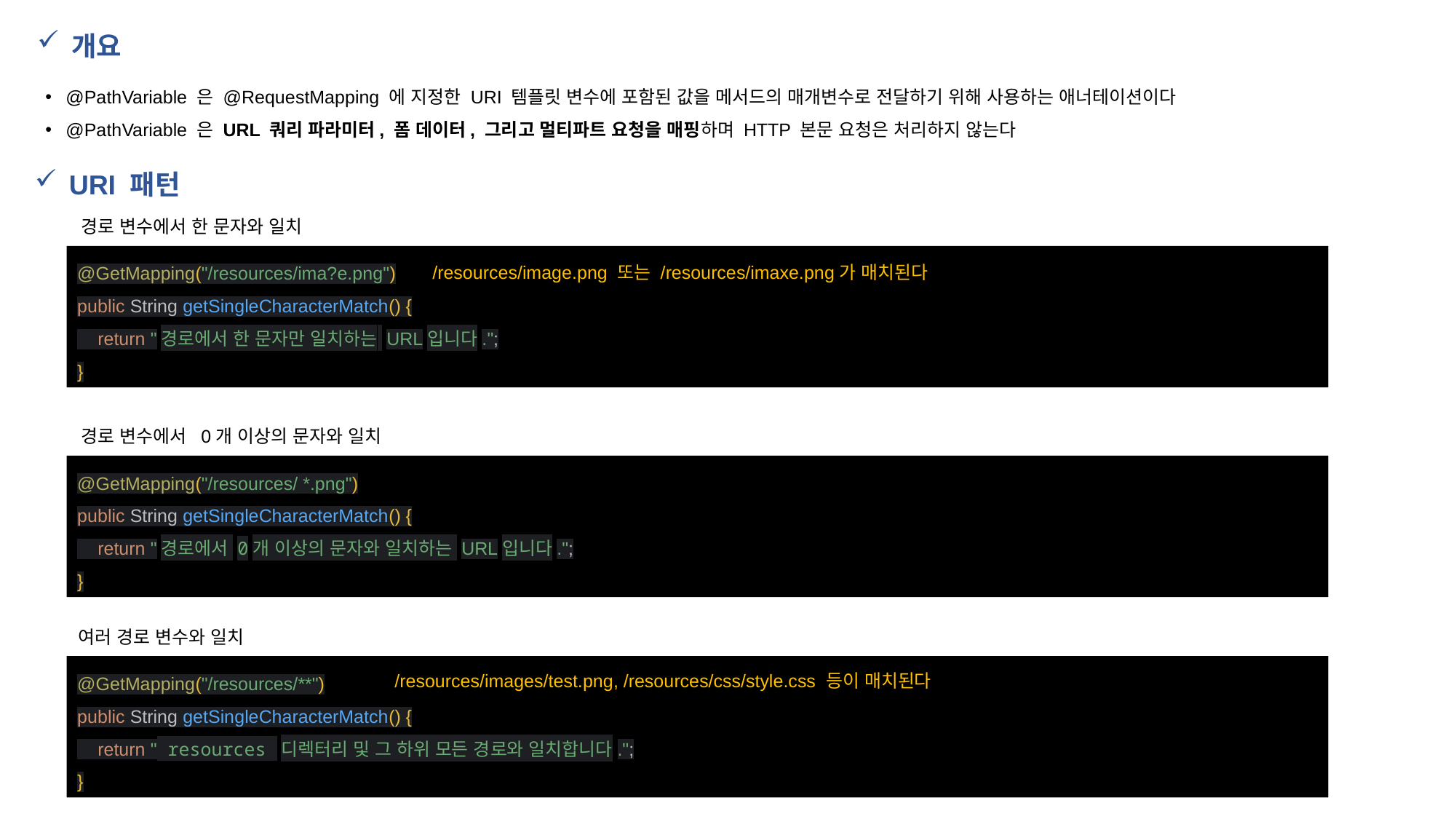

개요
@PathVariable 은 @RequestMapping 에 지정한 URI 템플릿 변수에 포함된 값을 메서드의 매개변수로 전달하기 위해 사용하는 애너테이션이다
@PathVariable 은 URL 쿼리 파라미터, 폼 데이터, 그리고 멀티파트 요청을 매핑하며 HTTP 본문 요청은 처리하지 않는다
URI 패턴
경로 변수에서 한 문자와 일치
@GetMapping("/resources/ima?e.png")
public String getSingleCharacterMatch() {
    return "경로에서 한 문자만 일치하는 URL입니다.";
}
/resources/image.png 또는 /resources/imaxe.png가 매치된다
경로 변수에서  0개 이상의 문자와 일치
@GetMapping("/resources/ *.png")
public String getSingleCharacterMatch() {
    return "경로에서 0개 이상의 문자와 일치하는 URL입니다.";
}
/resources/a.png, /resources/testfile.png 등이 매치된다
여러 경로 변수와 일치
@GetMapping("/resources/**")
public String getSingleCharacterMatch() {
    return " resources 디렉터리 및 그 하위 모든 경로와 일치합니다.";
}
/resources/images/test.png, /resources/css/style.css 등이 매치된다